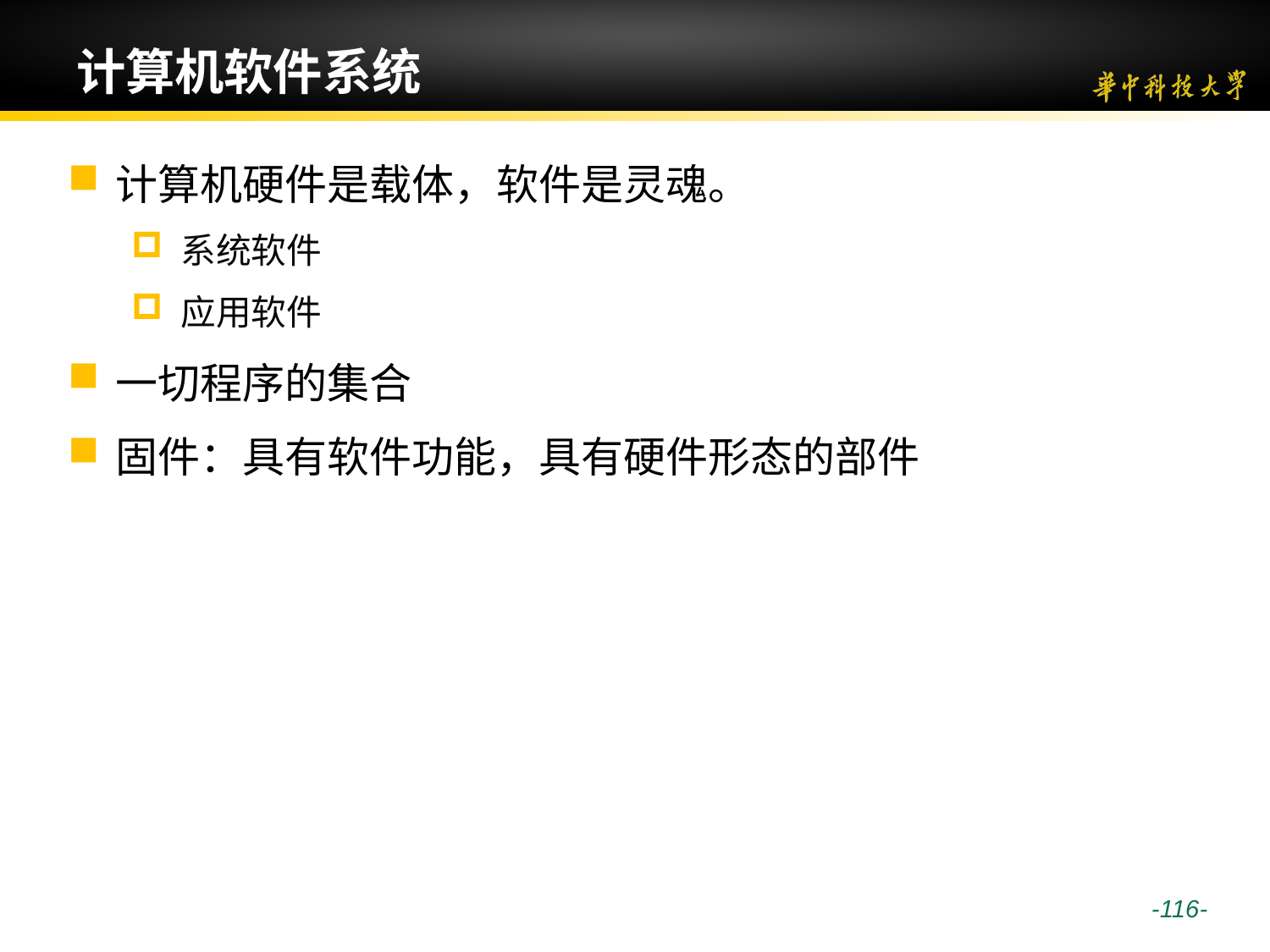

# 计算机软件系统
计算机硬件是载体，软件是灵魂。
系统软件
应用软件
一切程序的集合
固件：具有软件功能，具有硬件形态的部件

 -116-